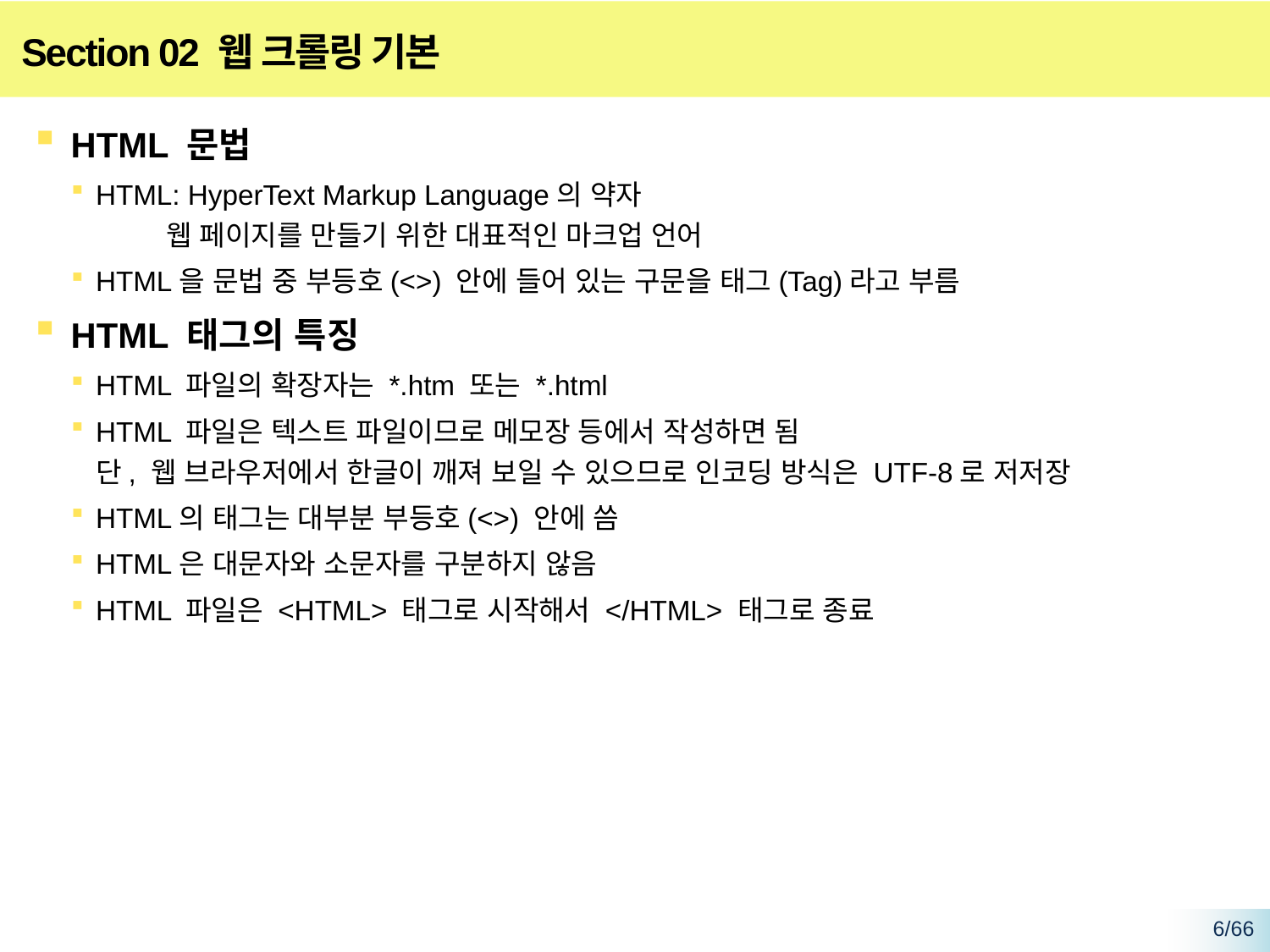

# Section 02 웹 크롤링 기본
HTML 문법
HTML: HyperText Markup Language의 약자
         웹 페이지를 만들기 위한 대표적인 마크업 언어
HTML을 문법 중 부등호(<>) 안에 들어 있는 구문을 태그(Tag)라고 부름
HTML 태그의 특징
HTML 파일의 확장자는 *.htm 또는 *.html
HTML 파일은 텍스트 파일이므로 메모장 등에서 작성하면 됨
단, 웹 브라우저에서 한글이 깨져 보일 수 있으므로 인코딩 방식은 UTF-8로 저저장
HTML의 태그는 대부분 부등호(<>) 안에 씀
HTML은 대문자와 소문자를 구분하지 않음
HTML 파일은 <HTML> 태그로 시작해서 </HTML> 태그로 종료